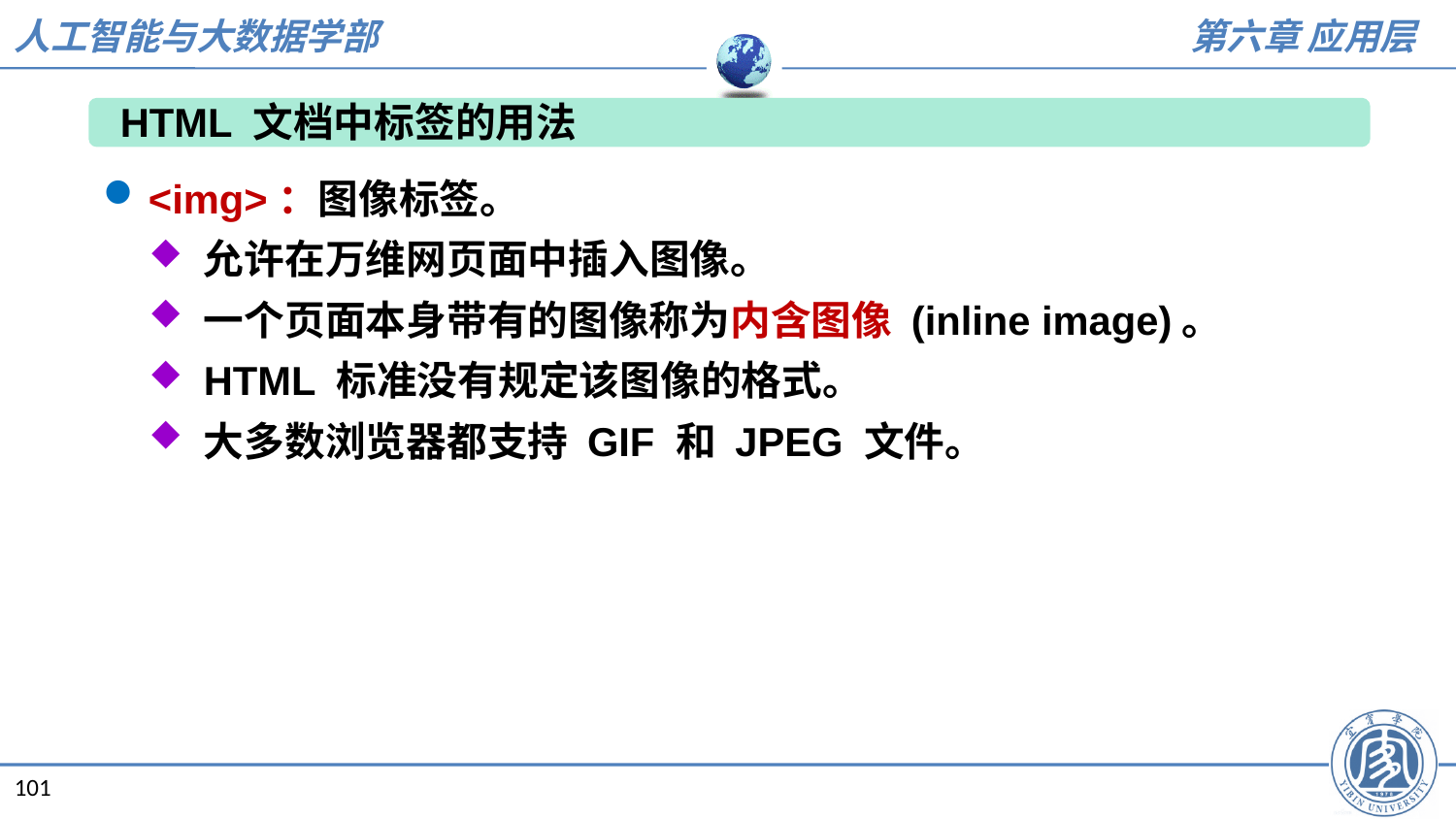

HTML 文档中标签的用法

<img>：图像标签。
允许在万维网页面中插入图像。
一个页面本身带有的图像称为内含图像 (inline image)。
HTML 标准没有规定该图像的格式。
大多数浏览器都支持 GIF 和 JPEG 文件。
101